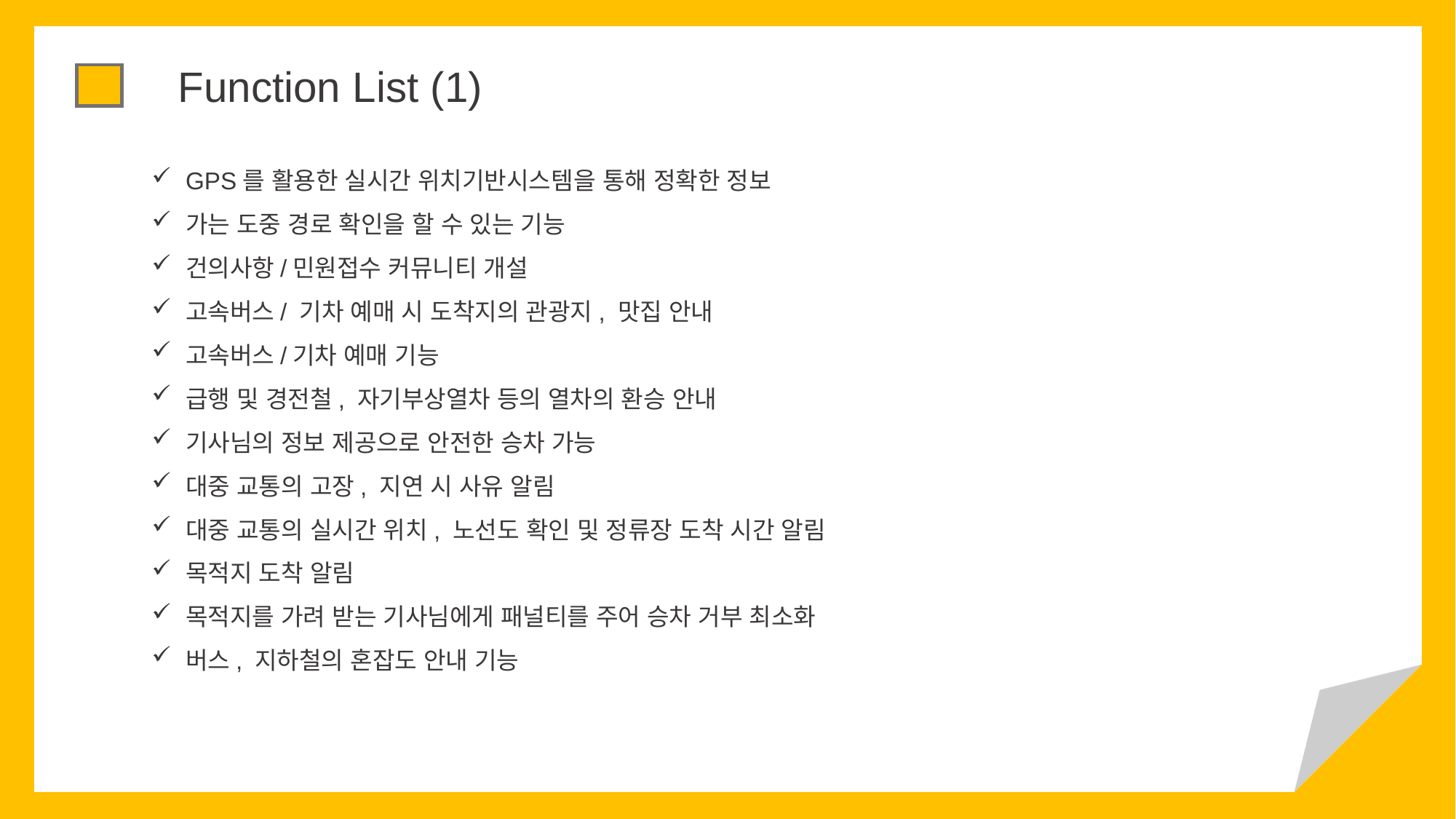

Function List (1)

GPS를 활용한 실시간 위치기반시스템을 통해 정확한 정보
가는 도중 경로 확인을 할 수 있는 기능
건의사항/민원접수 커뮤니티 개설
고속버스/ 기차 예매 시 도착지의 관광지, 맛집 안내
고속버스/기차 예매 기능
급행 및 경전철, 자기부상열차 등의 열차의 환승 안내
기사님의 정보 제공으로 안전한 승차 가능
대중 교통의 고장, 지연 시 사유 알림
대중 교통의 실시간 위치, 노선도 확인 및 정류장 도착 시간 알림
목적지 도착 알림
목적지를 가려 받는 기사님에게 패널티를 주어 승차 거부 최소화
버스, 지하철의 혼잡도 안내 기능